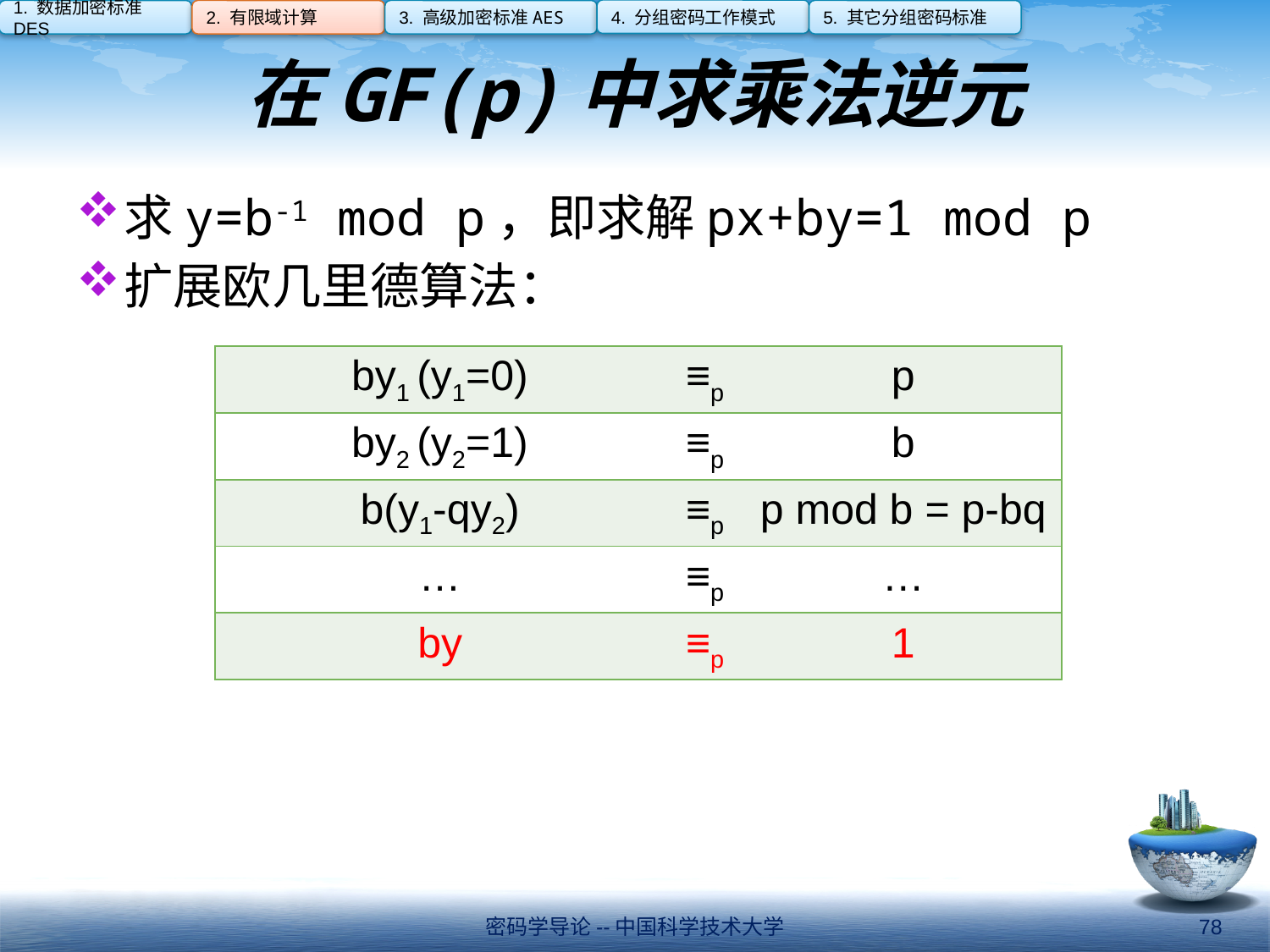

4. 分组密码工作模式
1. 数据加密标准DES
2. 有限域计算
3. 高级加密标准AES
5. 其它分组密码标准
# 在GF(p)中求乘法逆元
求y=b-1 mod p，即求解px+by=1 mod p
扩展欧几里德算法：
| by1 (y1=0) | ≡p | p |
| --- | --- | --- |
| by2 (y2=1) | ≡p | b |
| b(y1-qy2) | ≡p | p mod b = p-bq |
| … | ≡p | … |
| by | ≡p | 1 |
密码学导论--中国科学技术大学
78